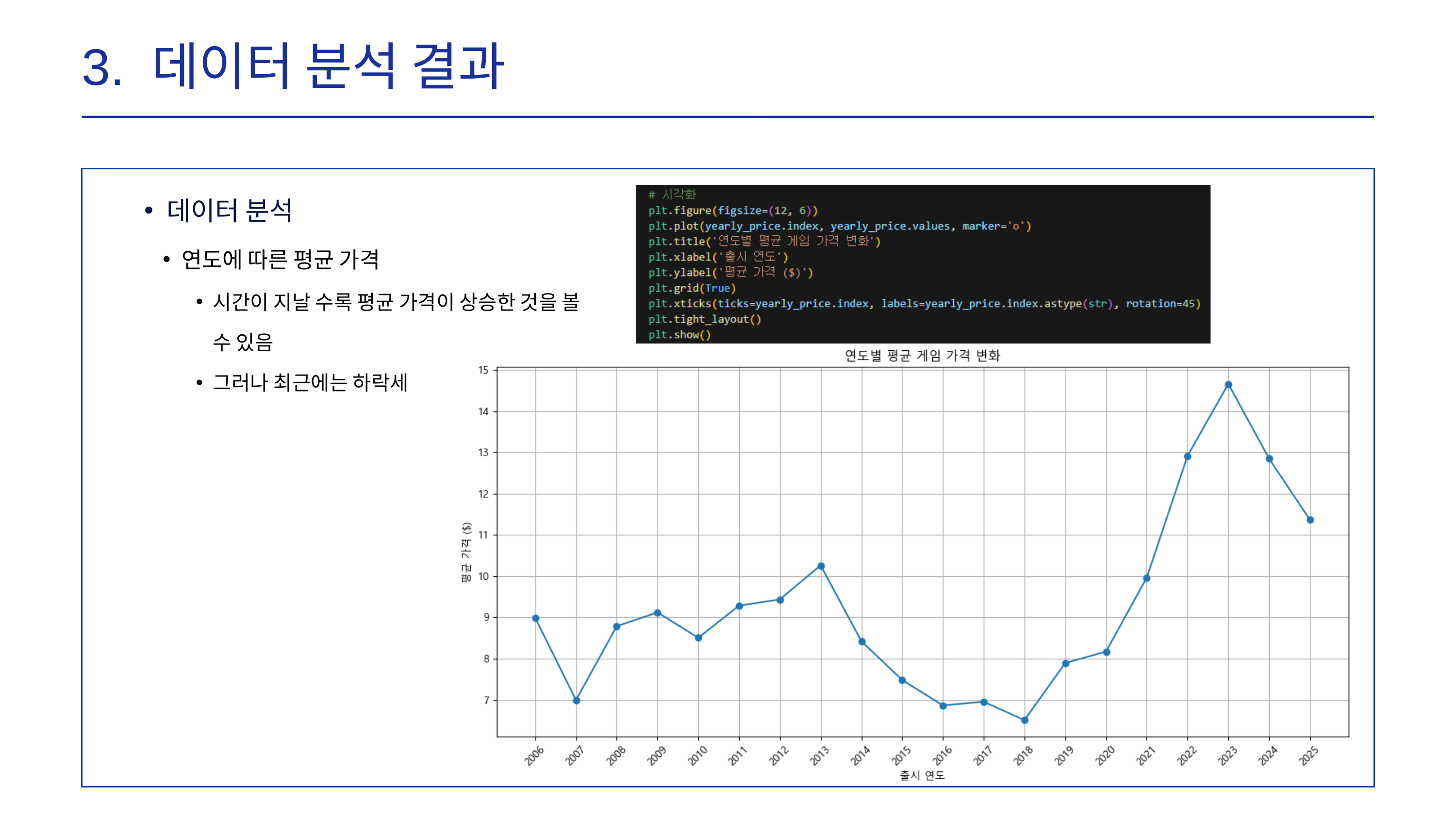

3. 데이터 분석 결과

데이터 분석
연도에 따른 평균 가격
시간이 지날 수록 평균 가격이 상승한 것을 볼 수 있음
그러나 최근에는 하락세